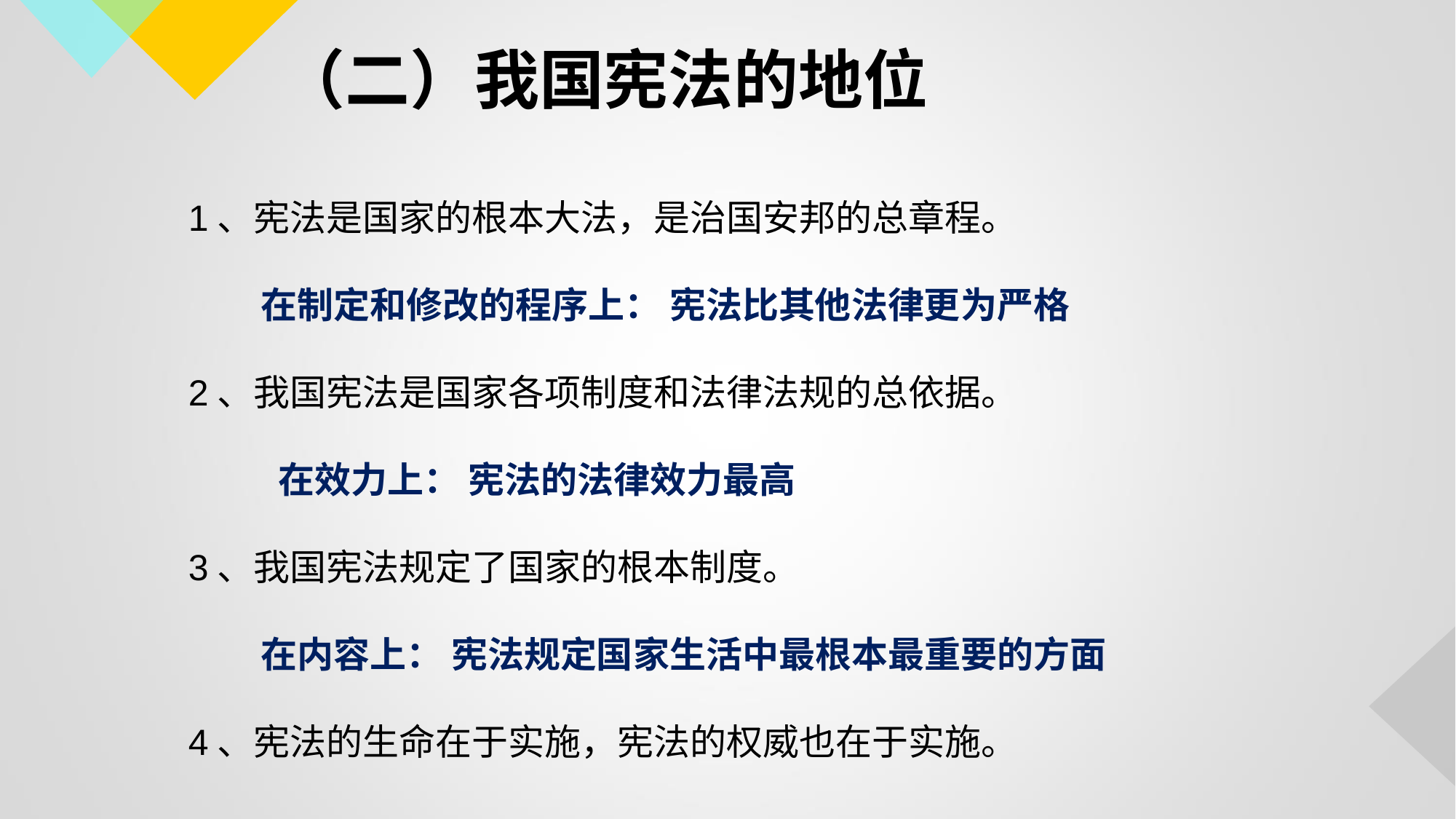

# （二）我国宪法的地位
1、宪法是国家的根本大法，是治国安邦的总章程。
在制定和修改的程序上： 宪法比其他法律更为严格
2、我国宪法是国家各项制度和法律法规的总依据。
 在效力上： 宪法的法律效力最高
3、我国宪法规定了国家的根本制度。
在内容上： 宪法规定国家生活中最根本最重要的方面
4、宪法的生命在于实施，宪法的权威也在于实施。